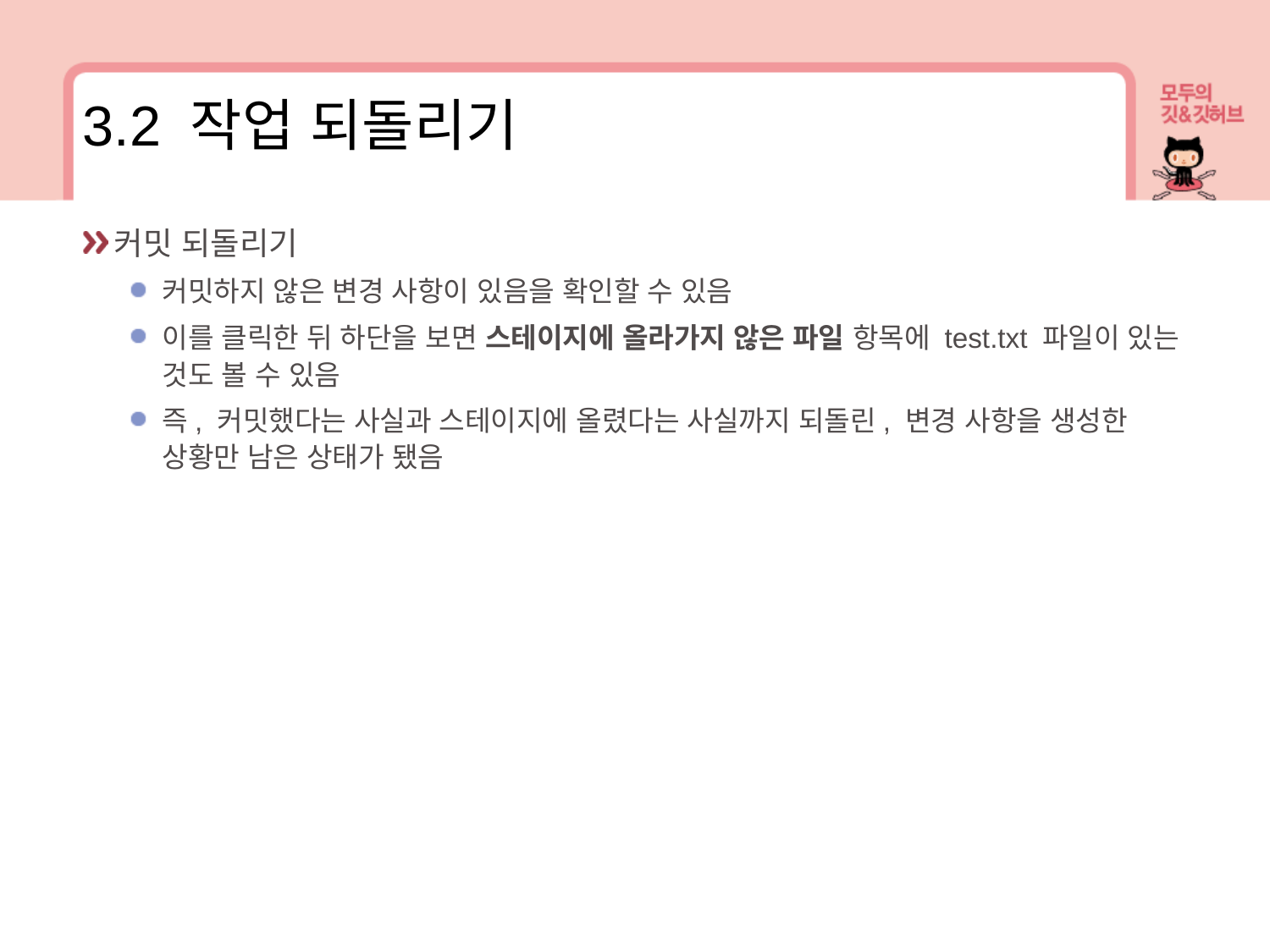

3.2 작업 되돌리기
커밋 되돌리기
커밋하지 않은 변경 사항이 있음을 확인할 수 있음
이를 클릭한 뒤 하단을 보면 스테이지에 올라가지 않은 파일 항목에 test.txt 파일이 있는 것도 볼 수 있음
즉, 커밋했다는 사실과 스테이지에 올렸다는 사실까지 되돌린, 변경 사항을 생성한 상황만 남은 상태가 됐음